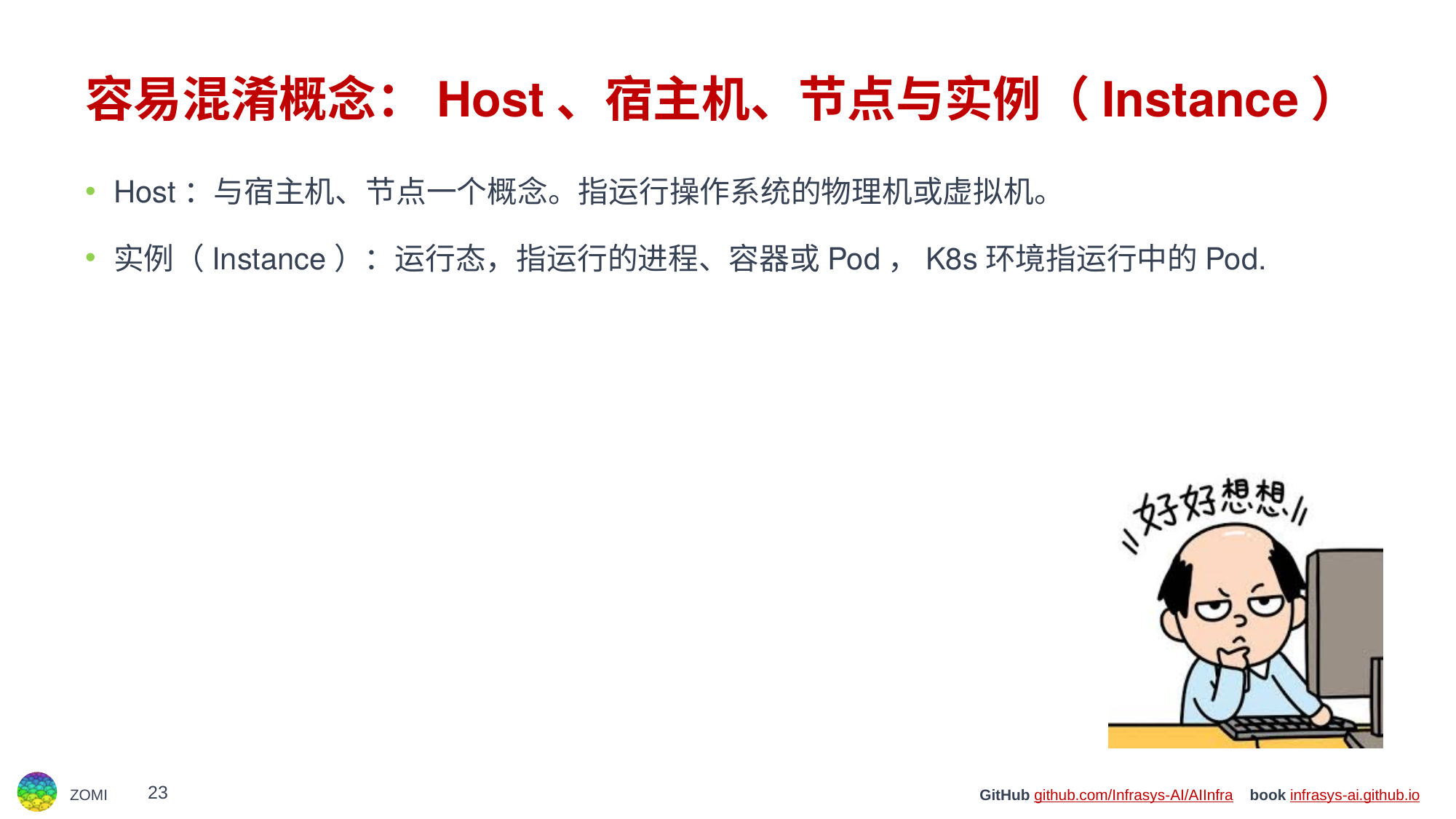

# 容易混淆概念：Host、宿主机、节点与实例（Instance）
Host：与宿主机、节点一个概念。指运行操作系统的物理机或虚拟机。
实例（Instance）：运行态，指运行的进程、容器或Pod，K8s环境指运行中的Pod.